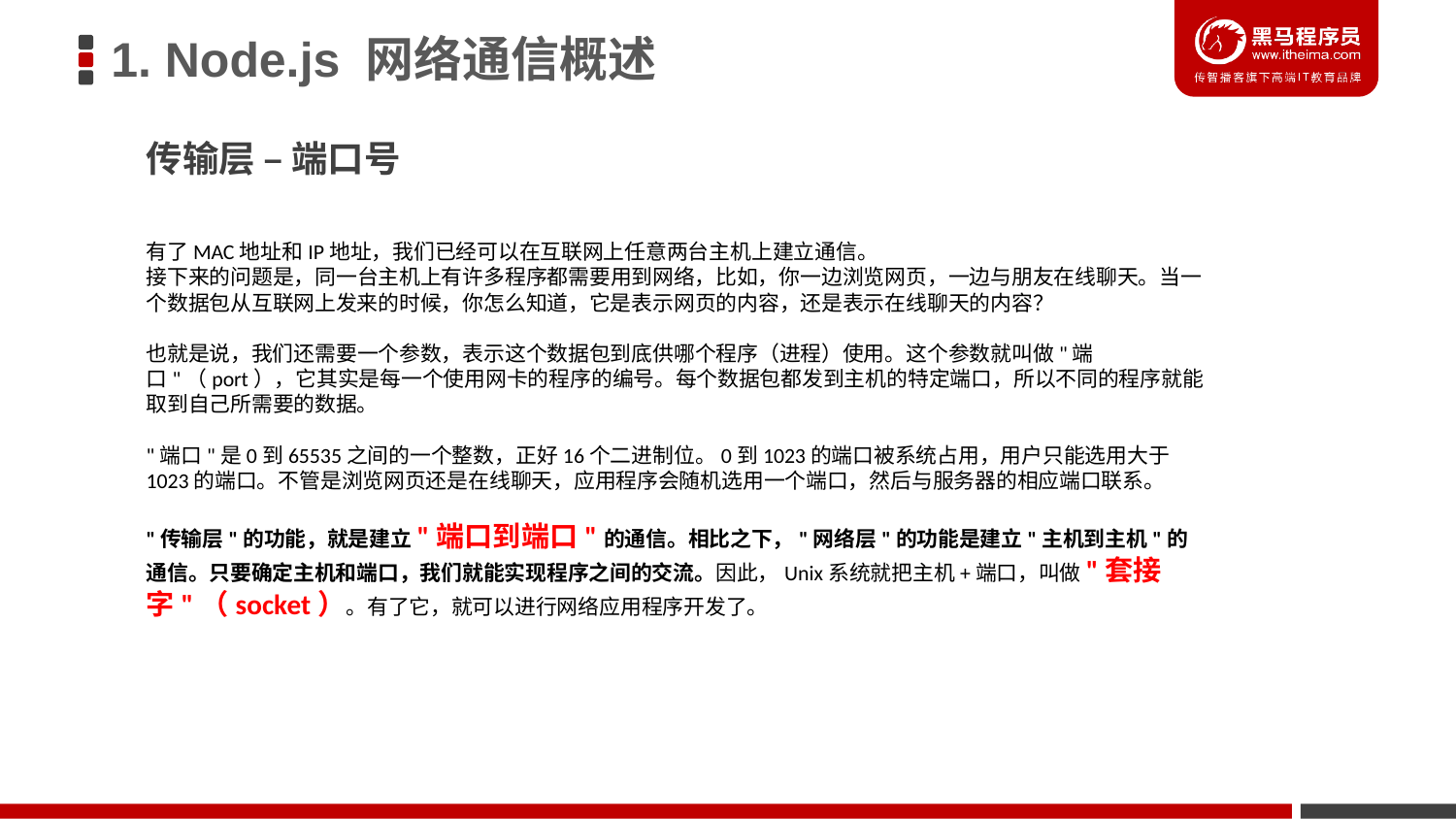

1. Node.js 网络通信概述
传输层 – 端口号

有了MAC地址和IP地址，我们已经可以在互联网上任意两台主机上建立通信。
接下来的问题是，同一台主机上有许多程序都需要用到网络，比如，你一边浏览网页，一边与朋友在线聊天。当一个数据包从互联网上发来的时候，你怎么知道，它是表示网页的内容，还是表示在线聊天的内容？

也就是说，我们还需要一个参数，表示这个数据包到底供哪个程序（进程）使用。这个参数就叫做"端口"（port），它其实是每一个使用网卡的程序的编号。每个数据包都发到主机的特定端口，所以不同的程序就能取到自己所需要的数据。

"端口"是0到65535之间的一个整数，正好16个二进制位。0到1023的端口被系统占用，用户只能选用大于1023的端口。不管是浏览网页还是在线聊天，应用程序会随机选用一个端口，然后与服务器的相应端口联系。

"传输层"的功能，就是建立"端口到端口"的通信。相比之下，"网络层"的功能是建立"主机到主机"的通信。只要确定主机和端口，我们就能实现程序之间的交流。因此，Unix系统就把主机+端口，叫做"套接字"（socket）。有了它，就可以进行网络应用程序开发了。